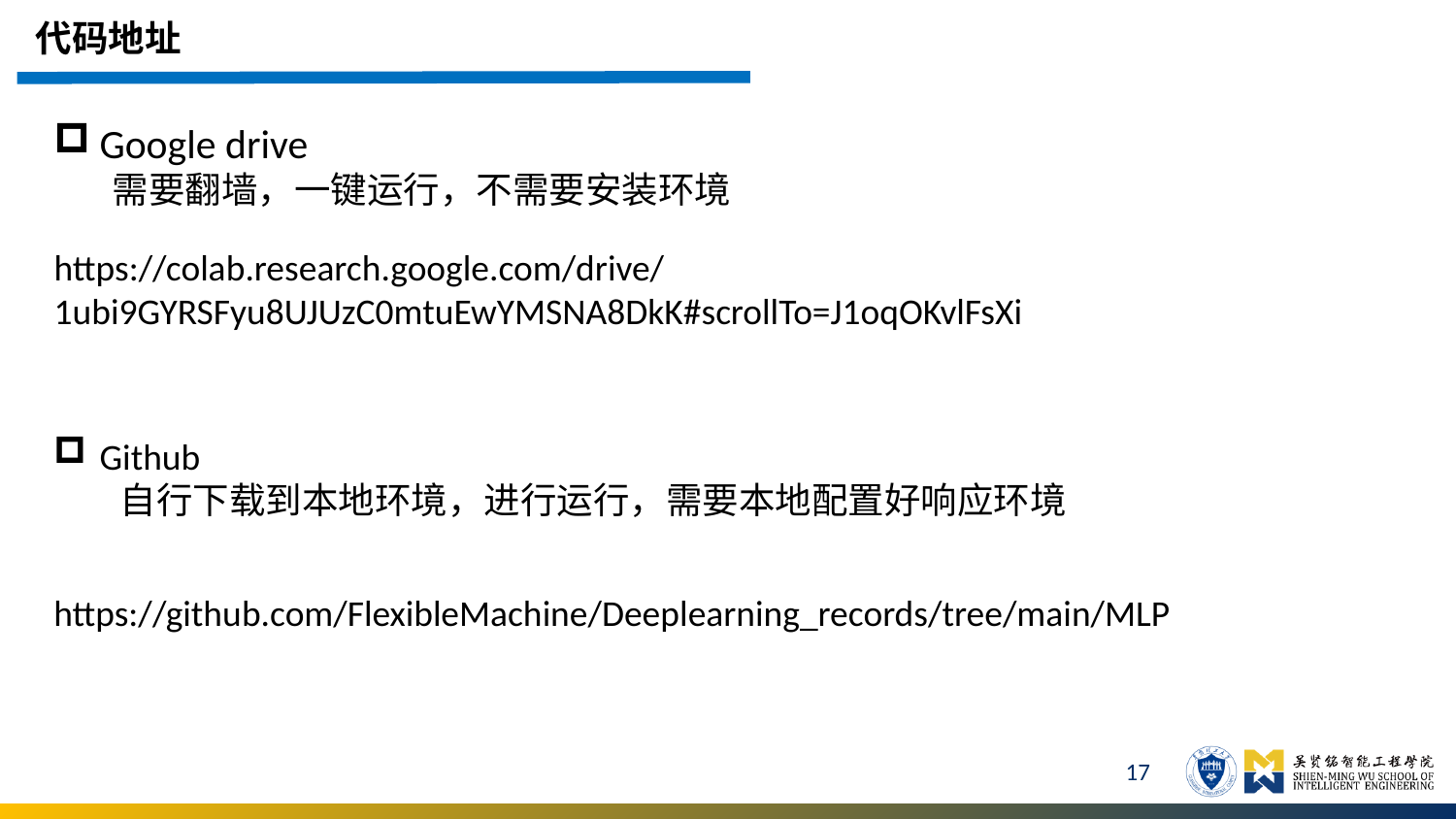

代码地址
Google drive
      需要翻墙，一键运行，不需要安装环境
https://colab.research.google.com/drive/1ubi9GYRSFyu8UJUzC0mtuEwYMSNA8DkK#scrollTo=J1oqOKvlFsXi
Github
       自行下载到本地环境，进行运行，需要本地配置好响应环境
https://github.com/FlexibleMachine/Deeplearning_records/tree/main/MLP
17